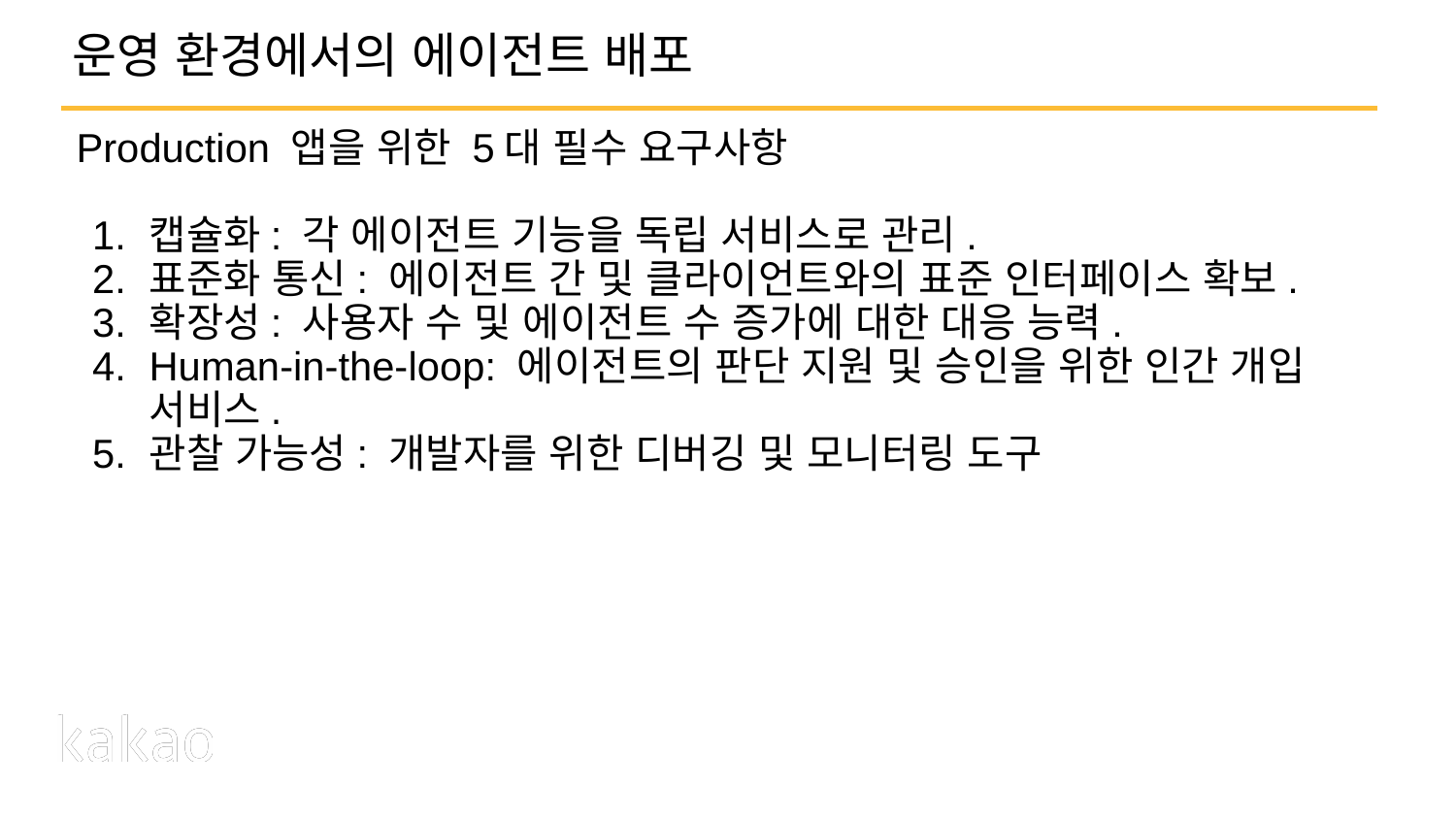

# 운영 환경에서의 에이전트 배포
Production 앱을 위한 5대 필수 요구사항

캡슐화: 각 에이전트 기능을 독립 서비스로 관리.
표준화 통신: 에이전트 간 및 클라이언트와의 표준 인터페이스 확보.
확장성: 사용자 수 및 에이전트 수 증가에 대한 대응 능력.
Human-in-the-loop: 에이전트의 판단 지원 및 승인을 위한 인간 개입 서비스.
관찰 가능성: 개발자를 위한 디버깅 및 모니터링 도구